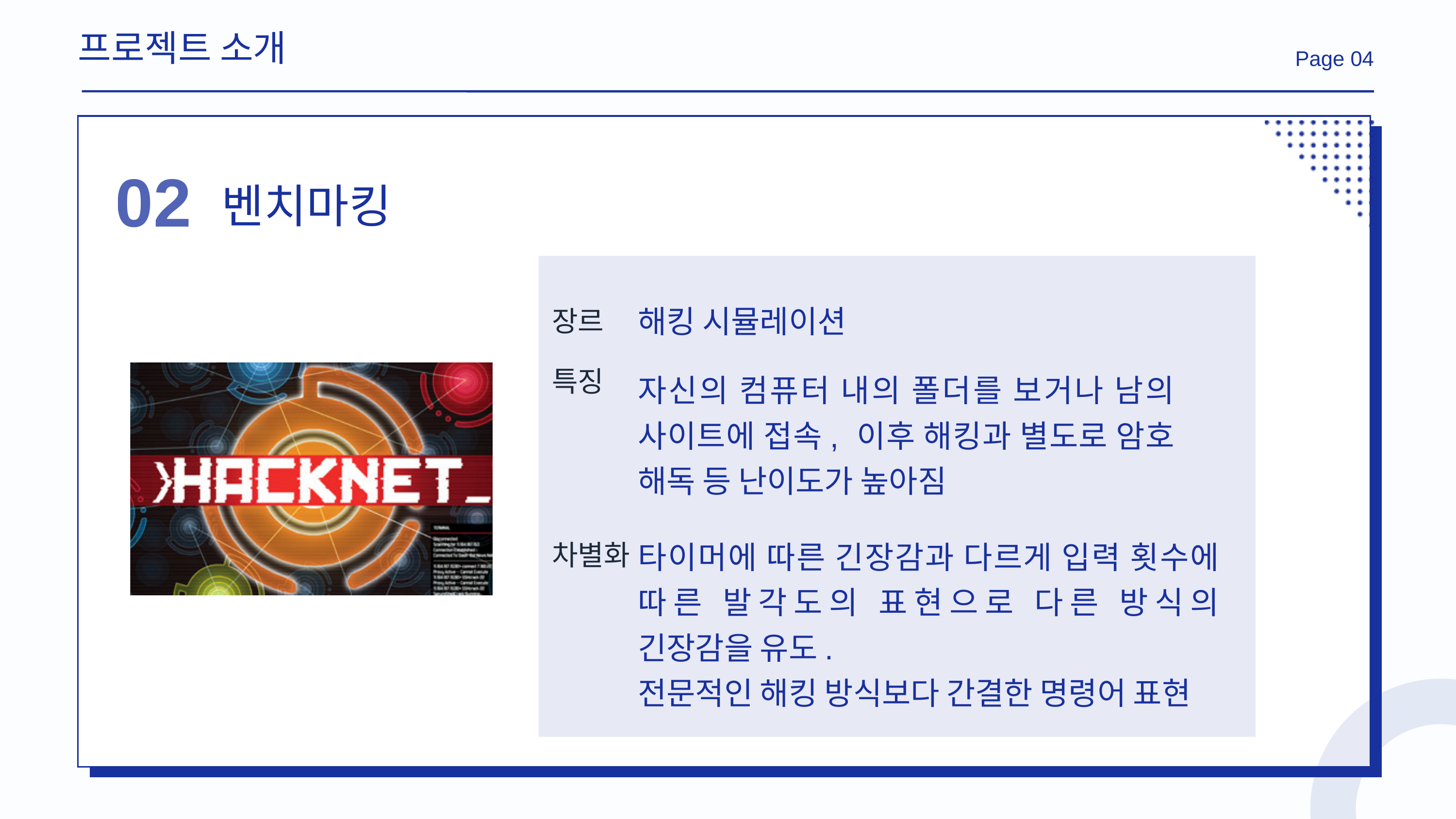

프로젝트 소개
Page 04

02
벤치마킹

해킹 시뮬레이션
장르

자신의 컴퓨터 내의 폴더를 보거나 남의 사이트에 접속, 이후 해킹과 별도로 암호 해독 등 난이도가 높아짐
특징
타이머에 따른 긴장감과 다르게 입력 횟수에 따른 발각도의 표현으로 다른 방식의 긴장감을 유도.
전문적인 해킹 방식보다 간결한 명령어 표현
차별화